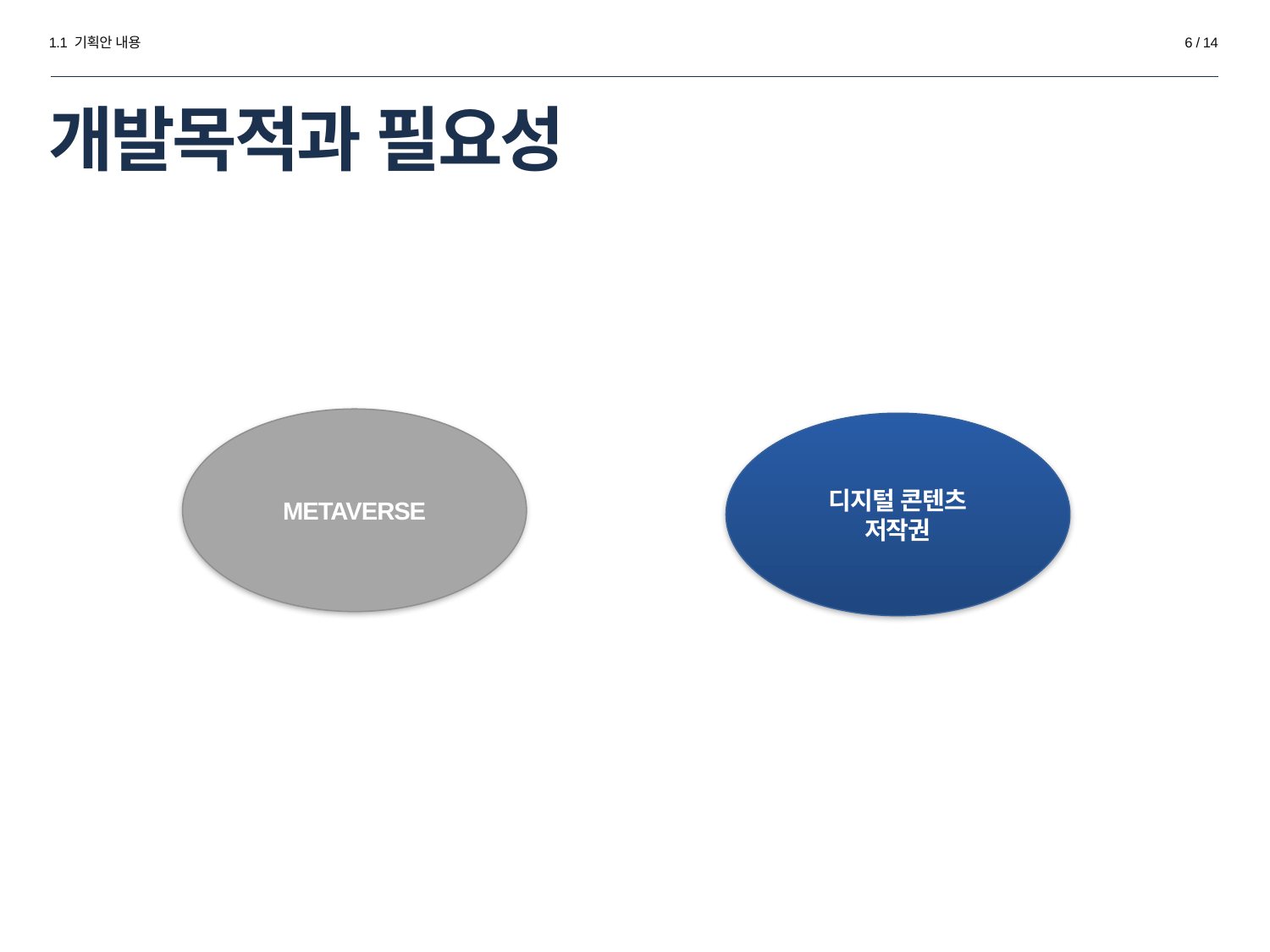

1.1 기획안 내용
6 / 14
# 개발목적과 필요성
METAVERSE
디지털 콘텐츠
저작권